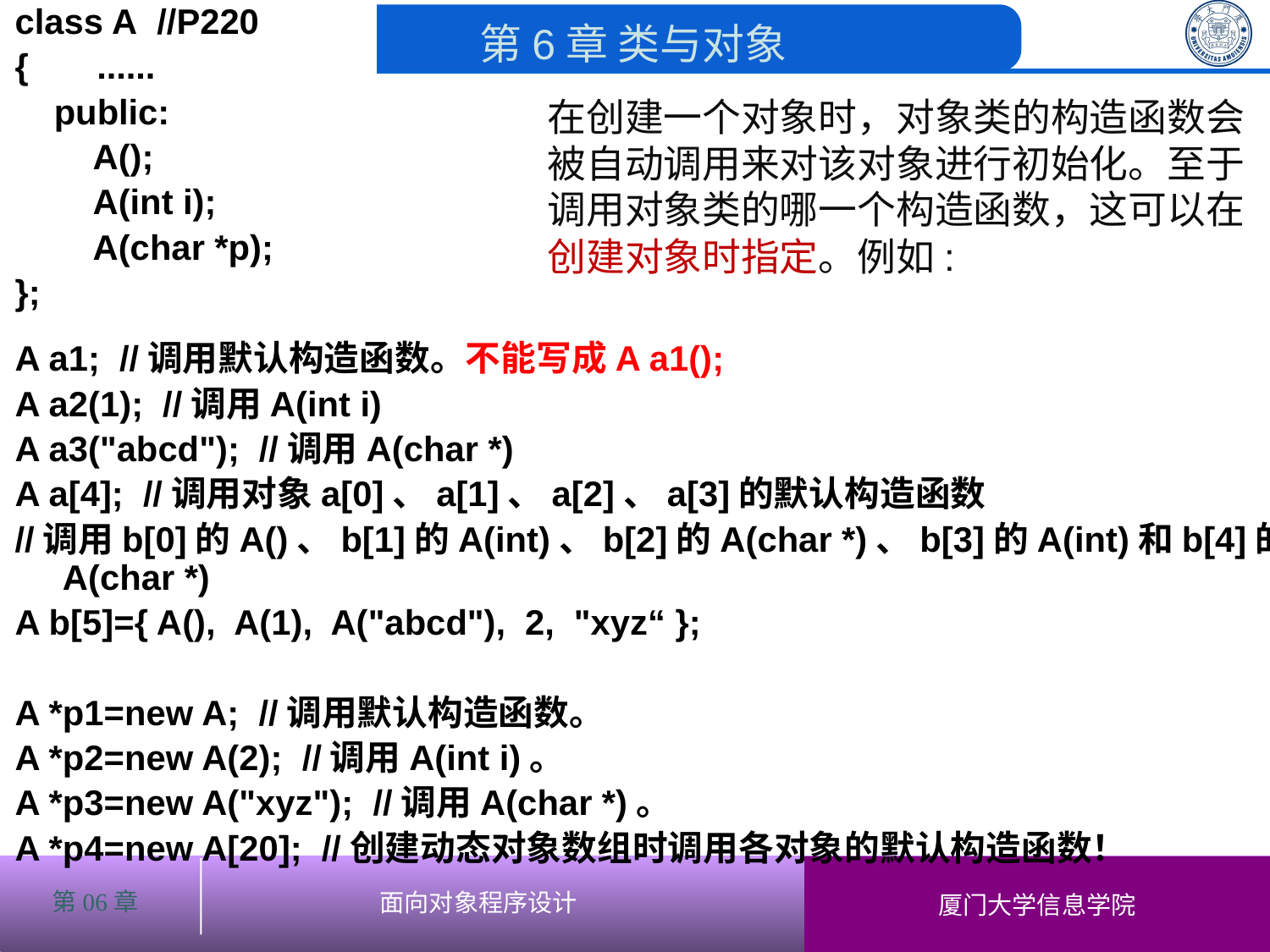

# class A  //P220
{       ......
    public:
        A();
        A(int i);
        A(char *p);
};
A a1;  //调用默认构造函数。不能写成A a1();
A a2(1);  //调用A(int i)
A a3("abcd");  //调用A(char *)
A a[4];  //调用对象a[0]、a[1]、a[2]、a[3]的默认构造函数
//调用b[0]的A()、b[1]的A(int)、b[2]的A(char *)、b[3]的A(int)和b[4]的A(char *)
A b[5]={ A(),  A(1),  A("abcd"),  2,  "xyz“ };

A *p1=new A;  //调用默认构造函数。
A *p2=new A(2);  //调用A(int i)。
A *p3=new A("xyz");  //调用A(char *)。
A *p4=new A[20];  //创建动态对象数组时调用各对象的默认构造函数！
在创建一个对象时，对象类的构造函数会被自动调用来对该对象进行初始化。至于调用对象类的哪一个构造函数，这可以在创建对象时指定。例如:
44